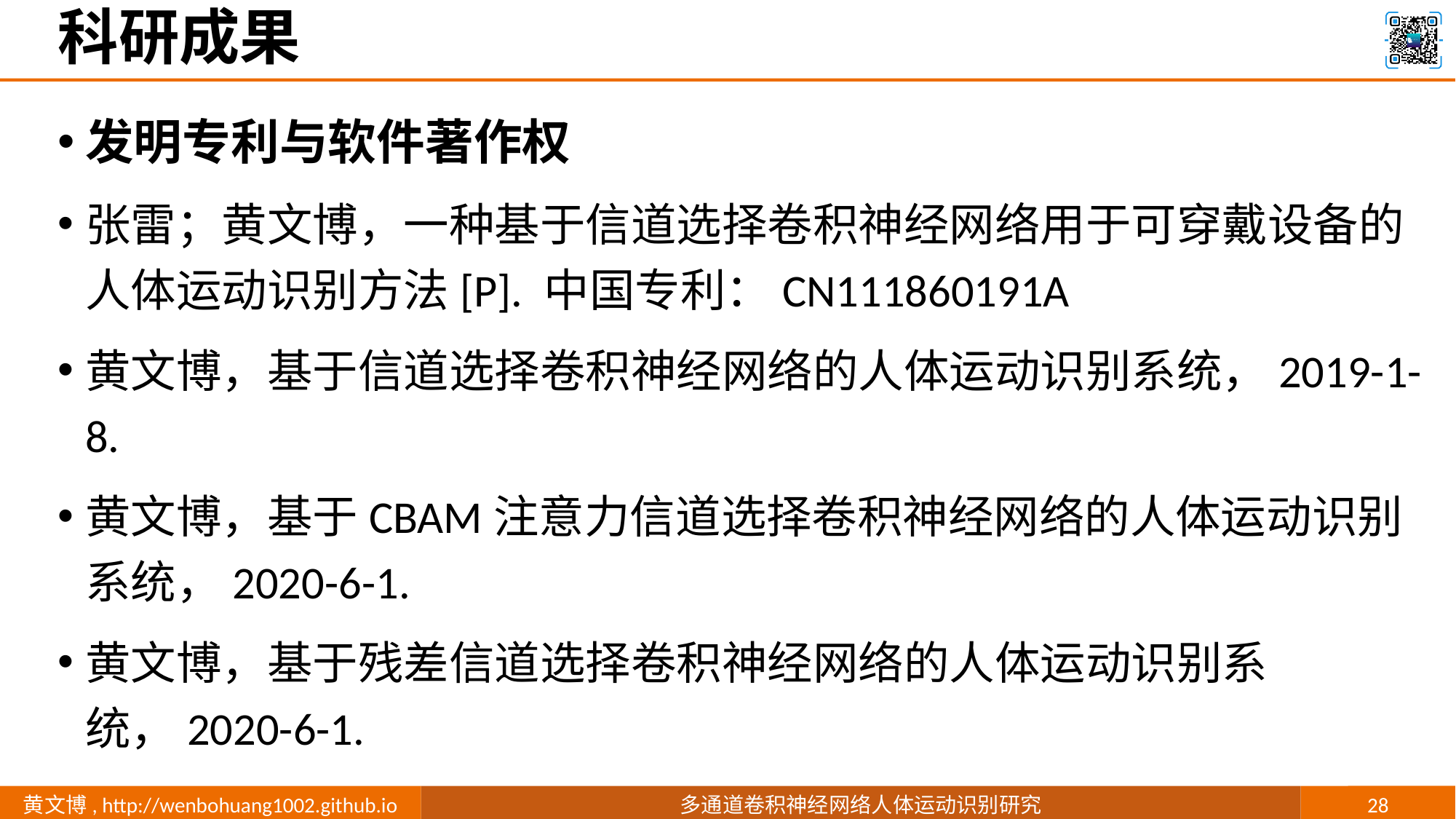

# 科研成果
发明专利与软件著作权
张雷；黄文博，一种基于信道选择卷积神经网络用于可穿戴设备的人体运动识别方法[P]. 中国专利：CN111860191A
黄文博，基于信道选择卷积神经网络的人体运动识别系统，2019-1-8.
黄文博，基于CBAM注意力信道选择卷积神经网络的人体运动识别系统，2020-6-1.
黄文博，基于残差信道选择卷积神经网络的人体运动识别系统，2020-6-1.